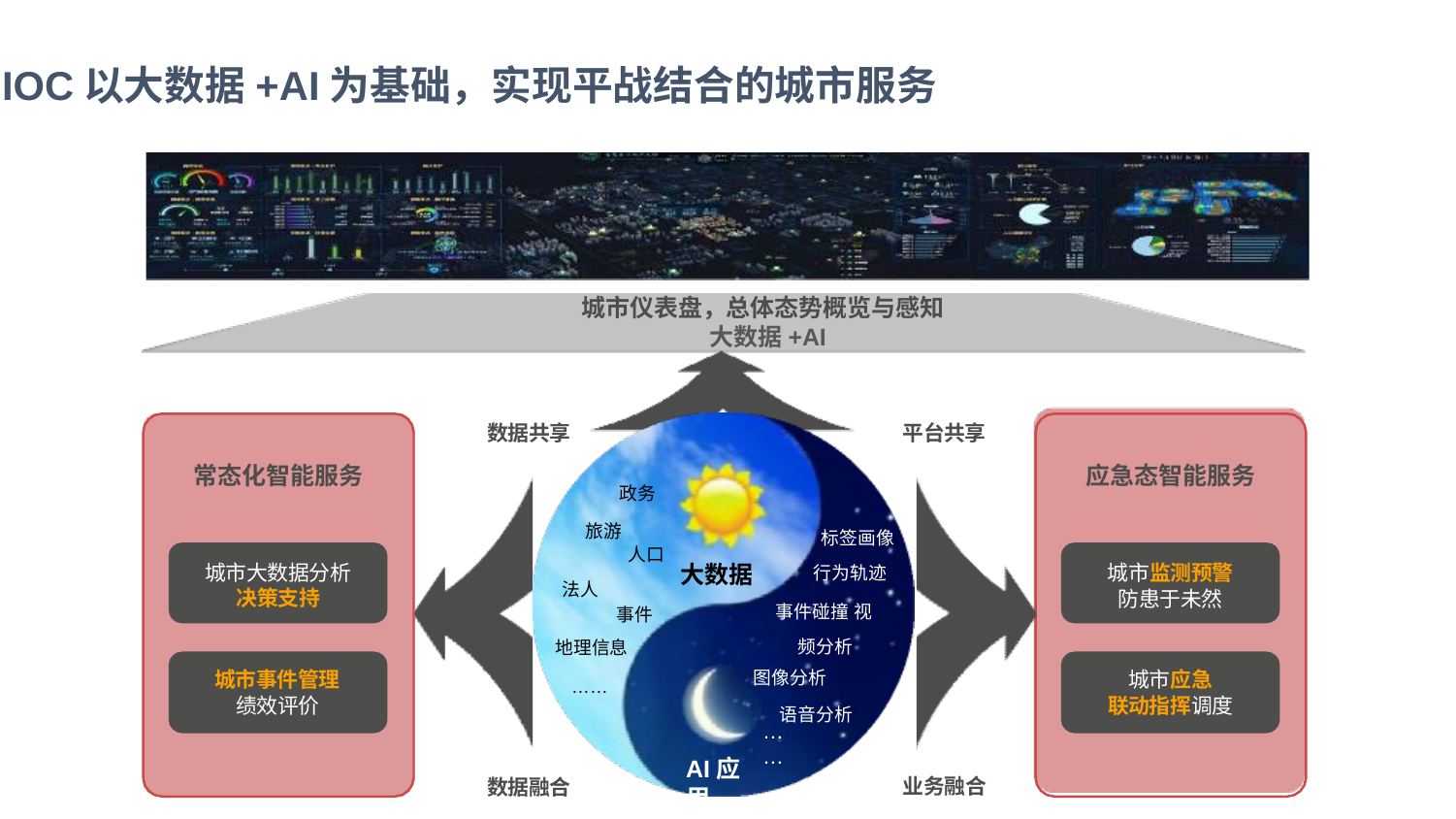

IOC以大数据+AI为基础，实现平战结合的城市服务

城市仪表盘，总体态势概览与感知
大数据+AI

数据共享
平台共享
常态化智能服务
应急态智能服务

政务
旅游
人口
法人
事件
地理信息
……
标签画像 行为轨迹
事件碰撞 视频分析
图像分析

城市大数据分析
决策支持
大数据
城市监测预警
防患于未然

城市事件管理
绩效评价
城市应急
联动指挥调度
语音分析
……
AI应用
业务融合
数据融合